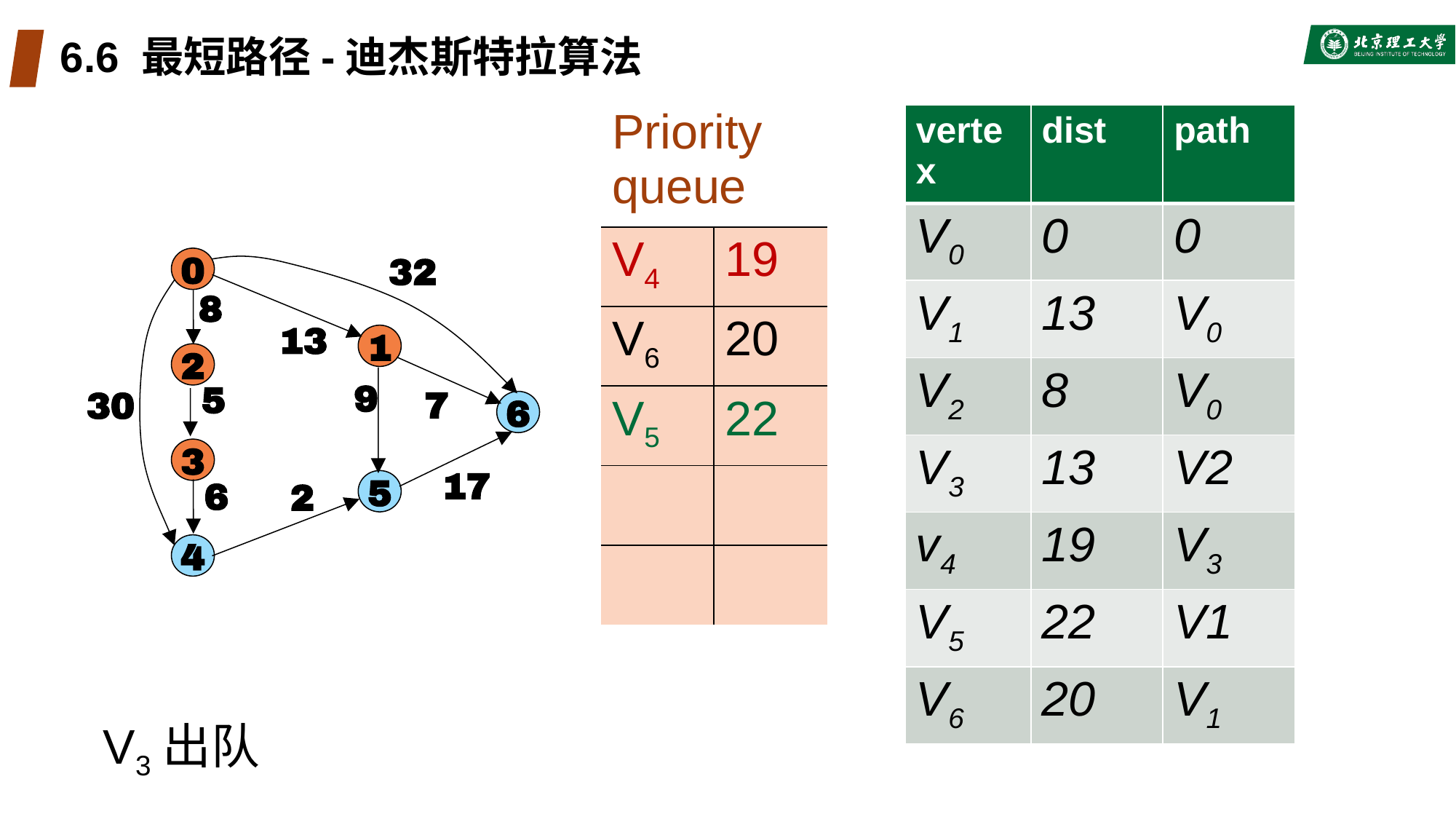

# 6.6 最短路径-迪杰斯特拉算法
| Priority queue |  |
| --- | --- |
| V4 | 19 |
| V6 | 20 |
| V5 | 22 |
|  |  |
|  |  |
| vertex | dist | path |
| --- | --- | --- |
| V0 | 0 | 0 |
| V1 | 13 | V0 |
| V2 | 8 | V0 |
| V3 | 13 | V2 |
| v4 | 19 | V3 |
| V5 | 22 | V1 |
| V6 | 20 | V1 |
32
0

8

13
1
2

9
5
7
30

6

3
17
6
2
5

4
V3出队